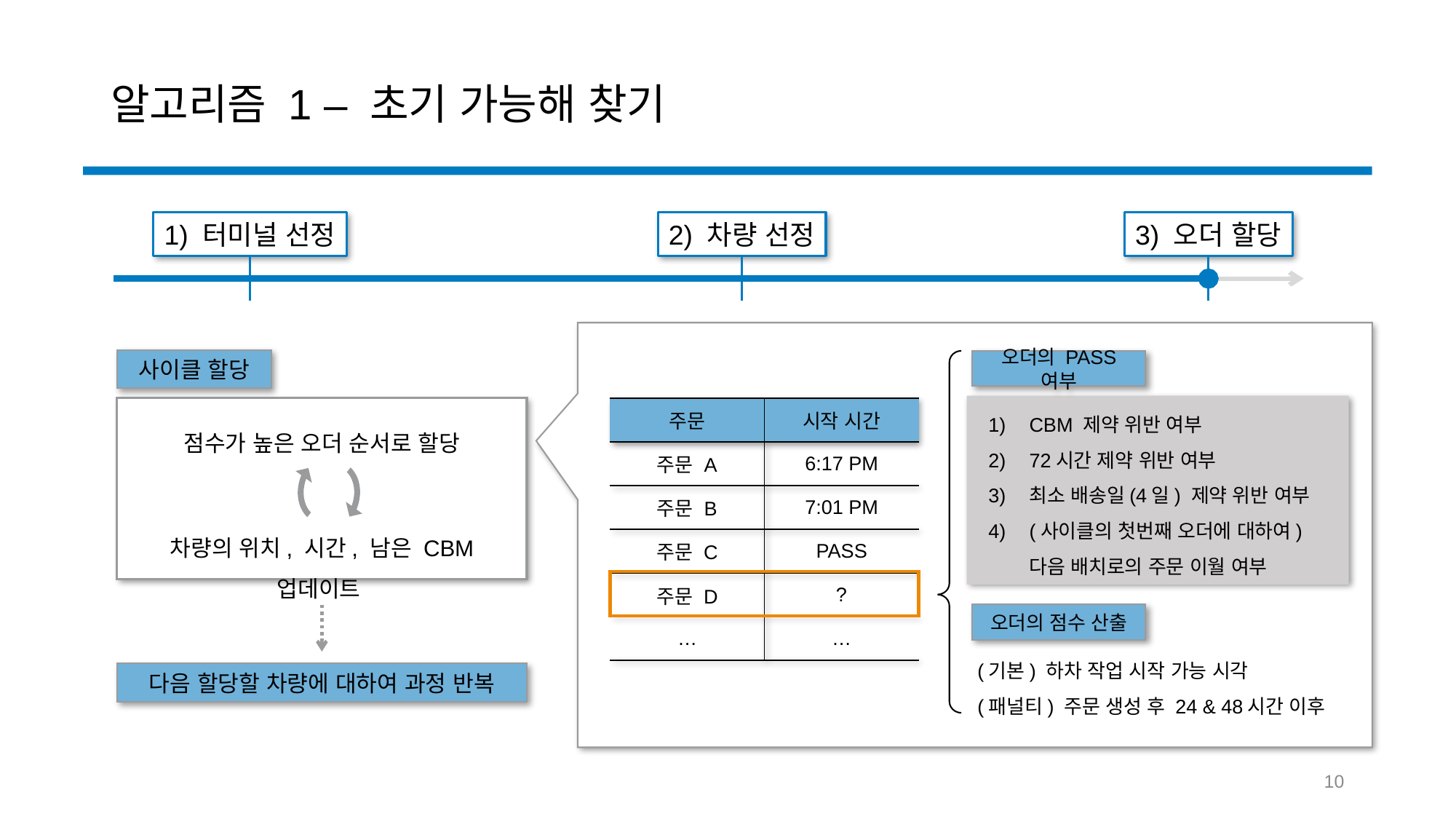

# 알고리즘 1 – 초기 가능해 찾기

1) 터미널 선정
2) 차량 선정
3) 오더 할당

사이클 할당

오더의 PASS 여부
CBM 제약 위반 여부
72시간 제약 위반 여부
최소 배송일(4일) 제약 위반 여부
(사이클의 첫번째 오더에 대하여)
다음 배치로의 주문 이월 여부

| 주문 | 시작 시간 |
| --- | --- |
| 주문 A | 6:17 PM |
| 주문 B | 7:01 PM |
| 주문 C | PASS |
| 주문 D | ? |
| … | … |
점수가 높은 오더 순서로 할당

차량의 위치, 시간, 남은 CBM 업데이트

오더의 점수 산출
(기본) 하차 작업 시작 가능 시각
(패널티) 주문 생성 후 24 & 48시간 이후
다음 할당할 차량에 대하여 과정 반복
10